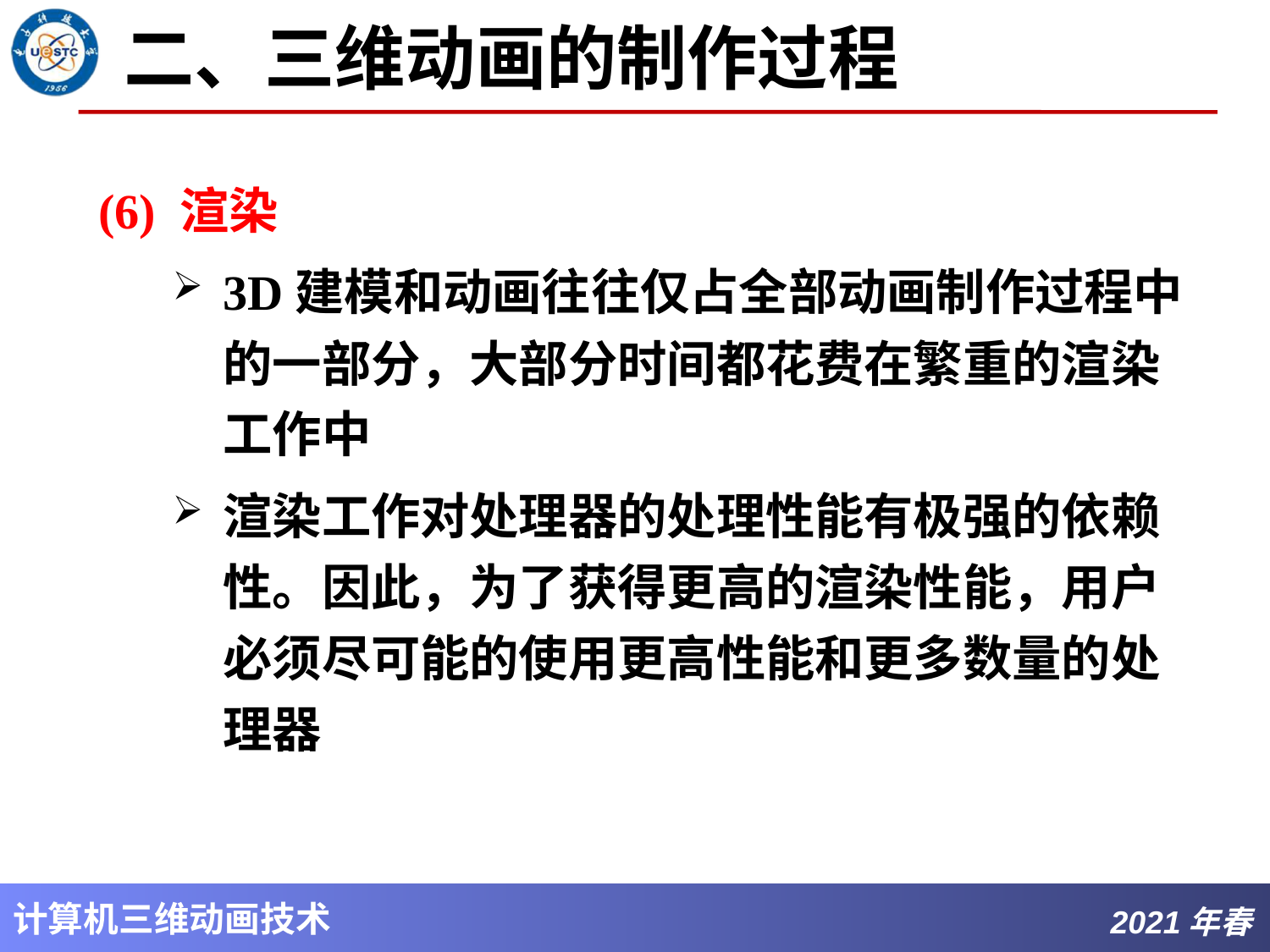

# 二、三维动画的制作过程
(6) 渲染
3D建模和动画往往仅占全部动画制作过程中的一部分，大部分时间都花费在繁重的渲染工作中
渲染工作对处理器的处理性能有极强的依赖性。因此，为了获得更高的渲染性能，用户必须尽可能的使用更高性能和更多数量的处理器